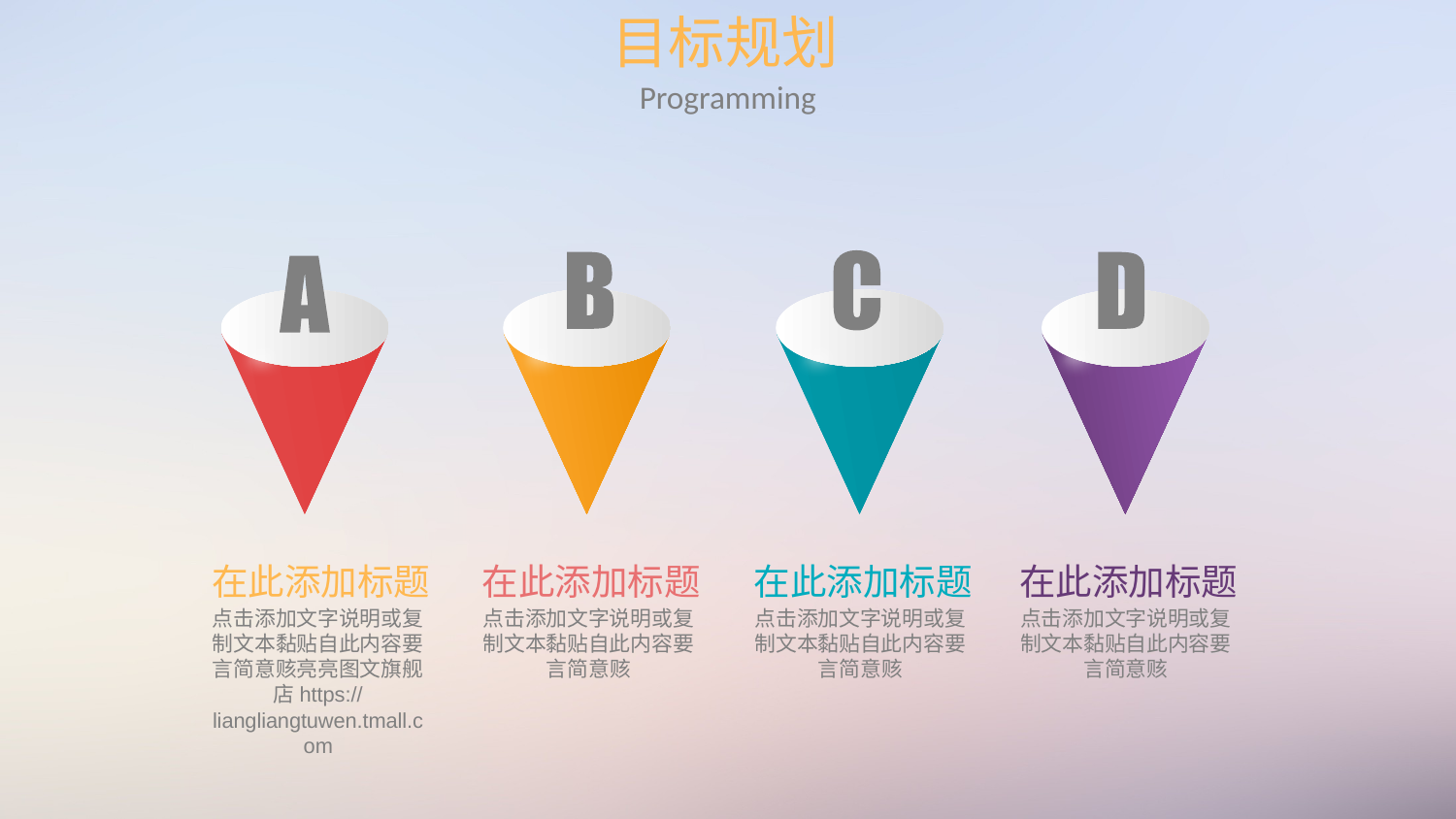

目标规划
Programming

在此添加标题
点击添加文字说明或复制文本黏贴自此内容要言简意赅亮亮图文旗舰店https://liangliangtuwen.tmall.com
在此添加标题
点击添加文字说明或复制文本黏贴自此内容要言简意赅
在此添加标题
点击添加文字说明或复制文本黏贴自此内容要言简意赅
在此添加标题
点击添加文字说明或复制文本黏贴自此内容要言简意赅